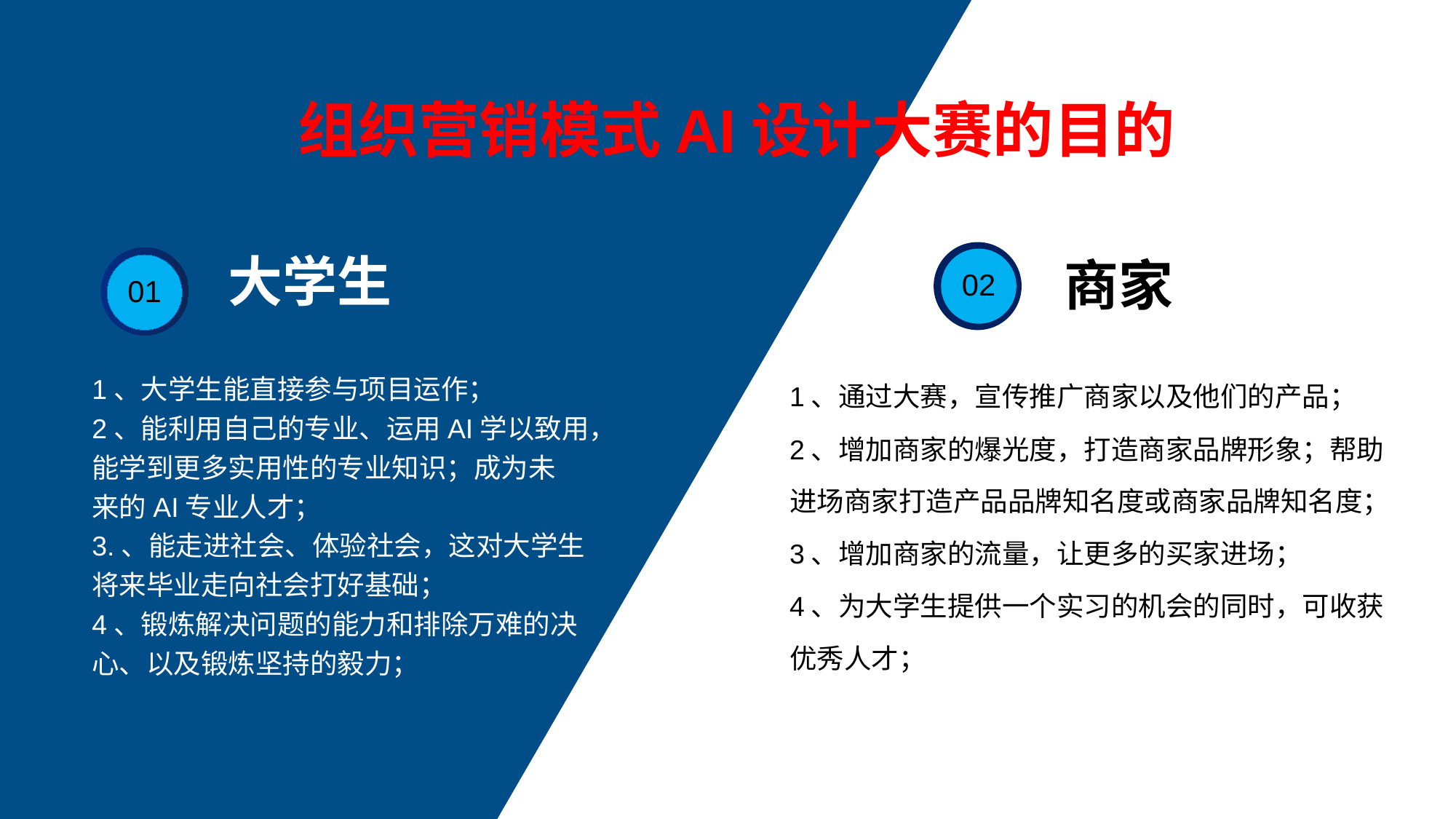

组织营销模式AI设计大赛的目的
大学生

商家

02
01
1、通过大赛，宣传推广商家以及他们的产品；
2、增加商家的爆光度，打造商家品牌形象；帮助进场商家打造产品品牌知名度或商家品牌知名度；
3、增加商家的流量，让更多的买家进场；
4、为大学生提供一个实习的机会的同时，可收获优秀人才；

1、大学生能直接参与项目运作；
2、能利用自己的专业、运用AI学以致用，能学到更多实用性的专业知识；成为未   来的AI专业人才；
3.、能走进社会、体验社会，这对大学生将来毕业走向社会打好基础；
4、锻炼解决问题的能力和排除万难的决心、以及锻炼坚持的毅力；